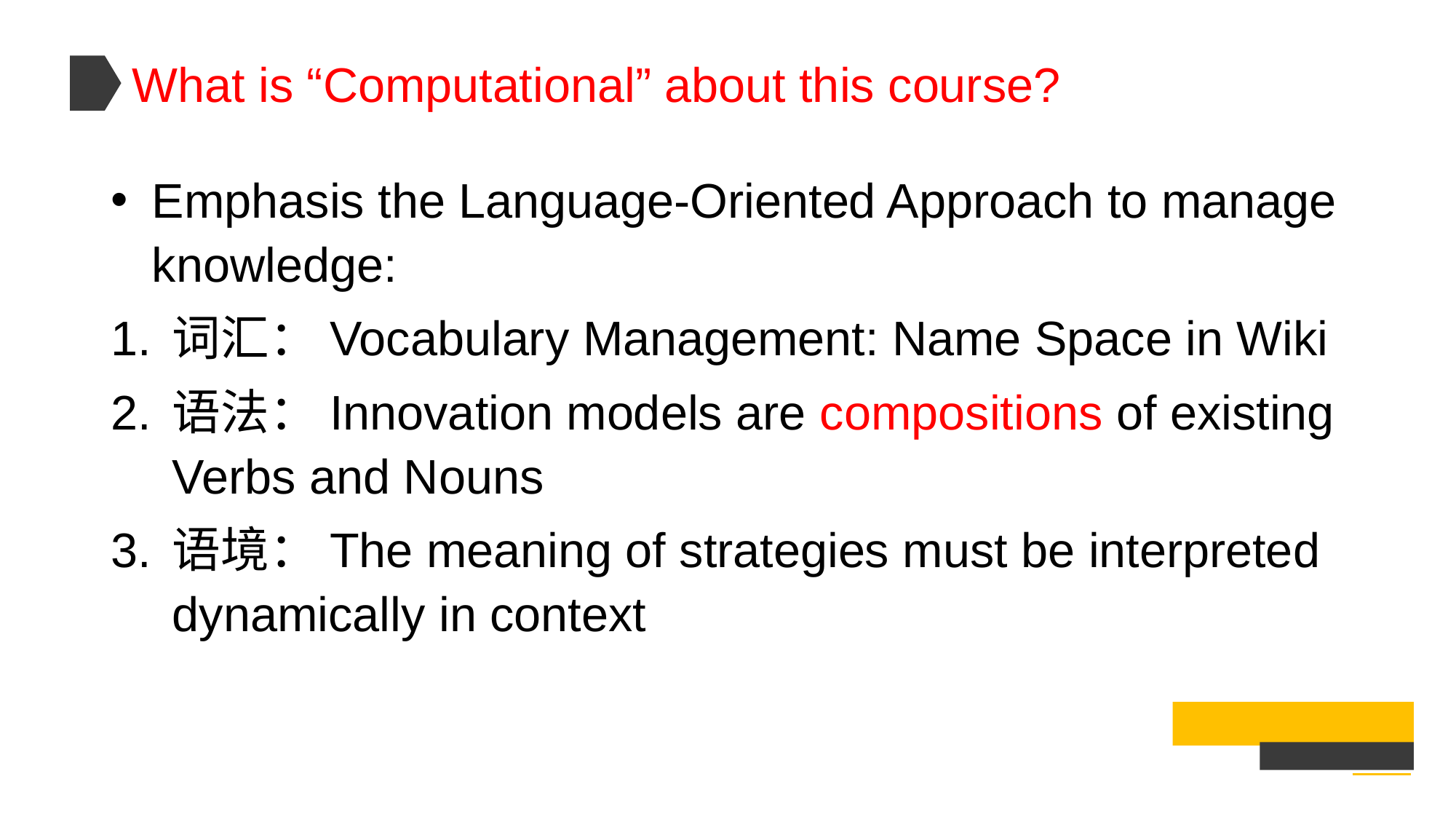

What is “Computational” about this course?

Emphasis the Language-Oriented Approach to manage knowledge:
词汇：Vocabulary Management: Name Space in Wiki
语法：Innovation models are compositions of existing Verbs and Nouns
语境：The meaning of strategies must be interpreted dynamically in context